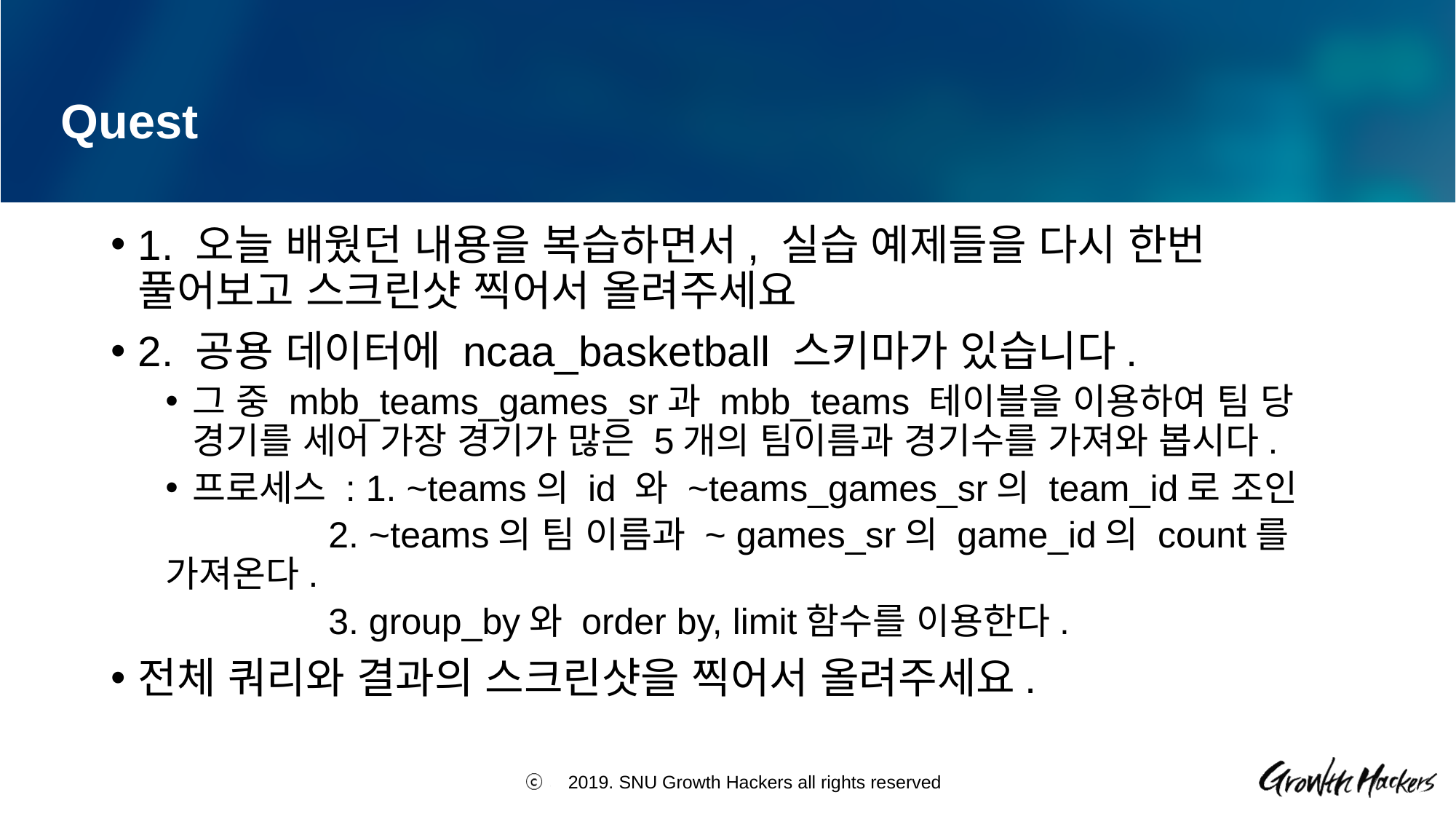

# Quest
1. 오늘 배웠던 내용을 복습하면서, 실습 예제들을 다시 한번 풀어보고 스크린샷 찍어서 올려주세요
2. 공용 데이터에 ncaa_basketball 스키마가 있습니다.
그 중 mbb_teams_games_sr과 mbb_teams 테이블을 이용하여 팀 당 경기를 세어 가장 경기가 많은 5개의 팀이름과 경기수를 가져와 봅시다.
프로세스 : 1. ~teams의 id 와 ~teams_games_sr의 team_id로 조인
                2. ~teams의 팀 이름과 ~ games_sr의 game_id의 count를 가져온다.
                3. group_by와 order by, limit함수를 이용한다.
전체 쿼리와 결과의 스크린샷을 찍어서 올려주세요.